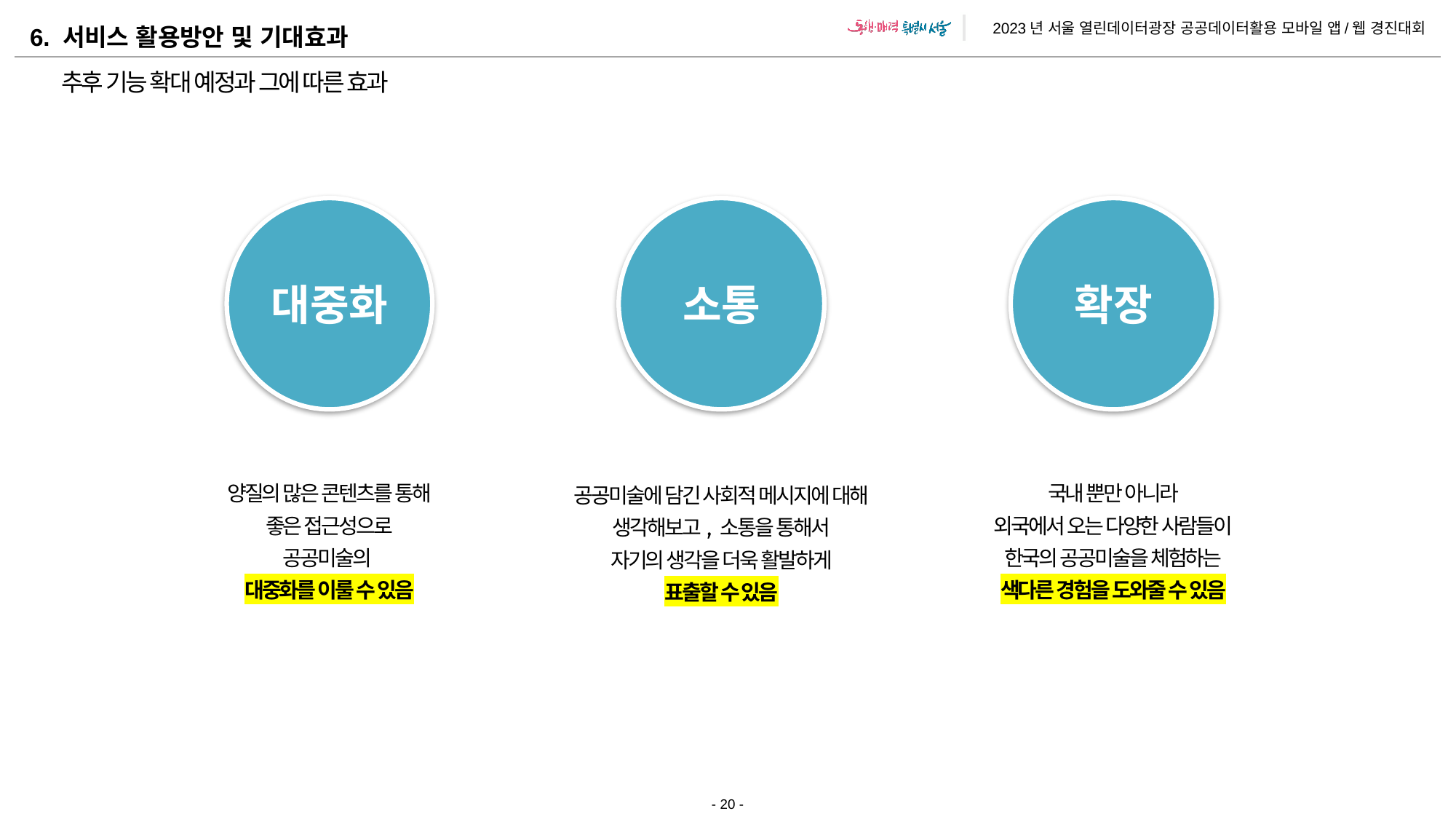

추후 기능 확대 예정과 그에 따른 효과
대중화
소통
확장

양질의 많은 콘텐츠를 통해
좋은 접근성으로
공공미술의
대중화를 이룰 수 있음
국내 뿐만 아니라
외국에서 오는 다양한 사람들이
한국의 공공미술을 체험하는
색다른 경험을 도와줄 수 있음
공공미술에 담긴 사회적 메시지에 대해
생각해보고, 소통을 통해서
자기의 생각을 더욱 활발하게
표출할 수 있음